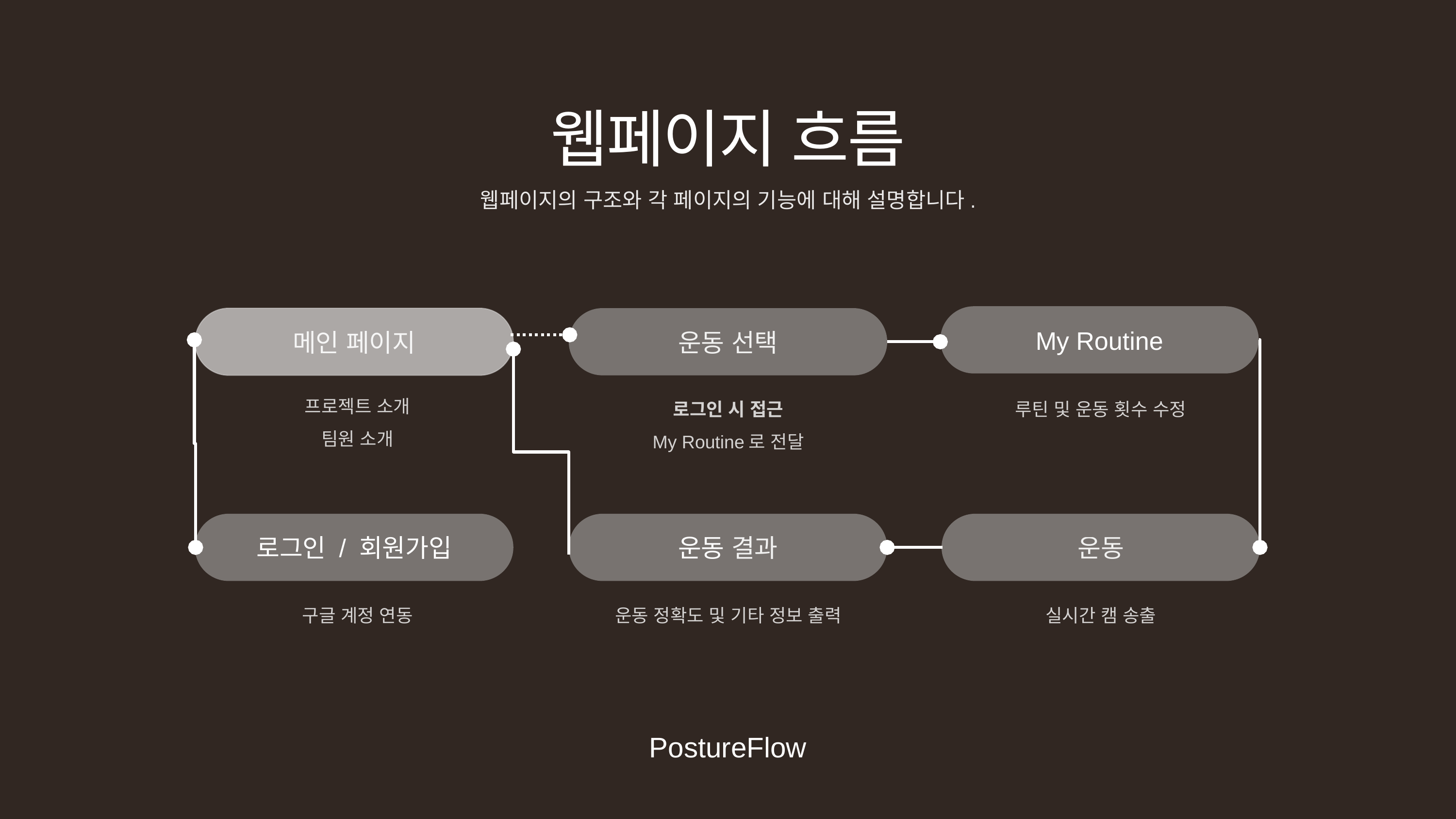

웹페이지 흐름
웹페이지의 구조와 각 페이지의 기능에 대해 설명합니다.
My Routine
메인 페이지
운동 선택
프로젝트 소개
팀원 소개
로그인 시 접근
My Routine로 전달
루틴 및 운동 횟수 수정
로그인 / 회원가입
운동 결과
운동
구글 계정 연동
운동 정확도 및 기타 정보 출력
실시간 캠 송출
PostureFlow